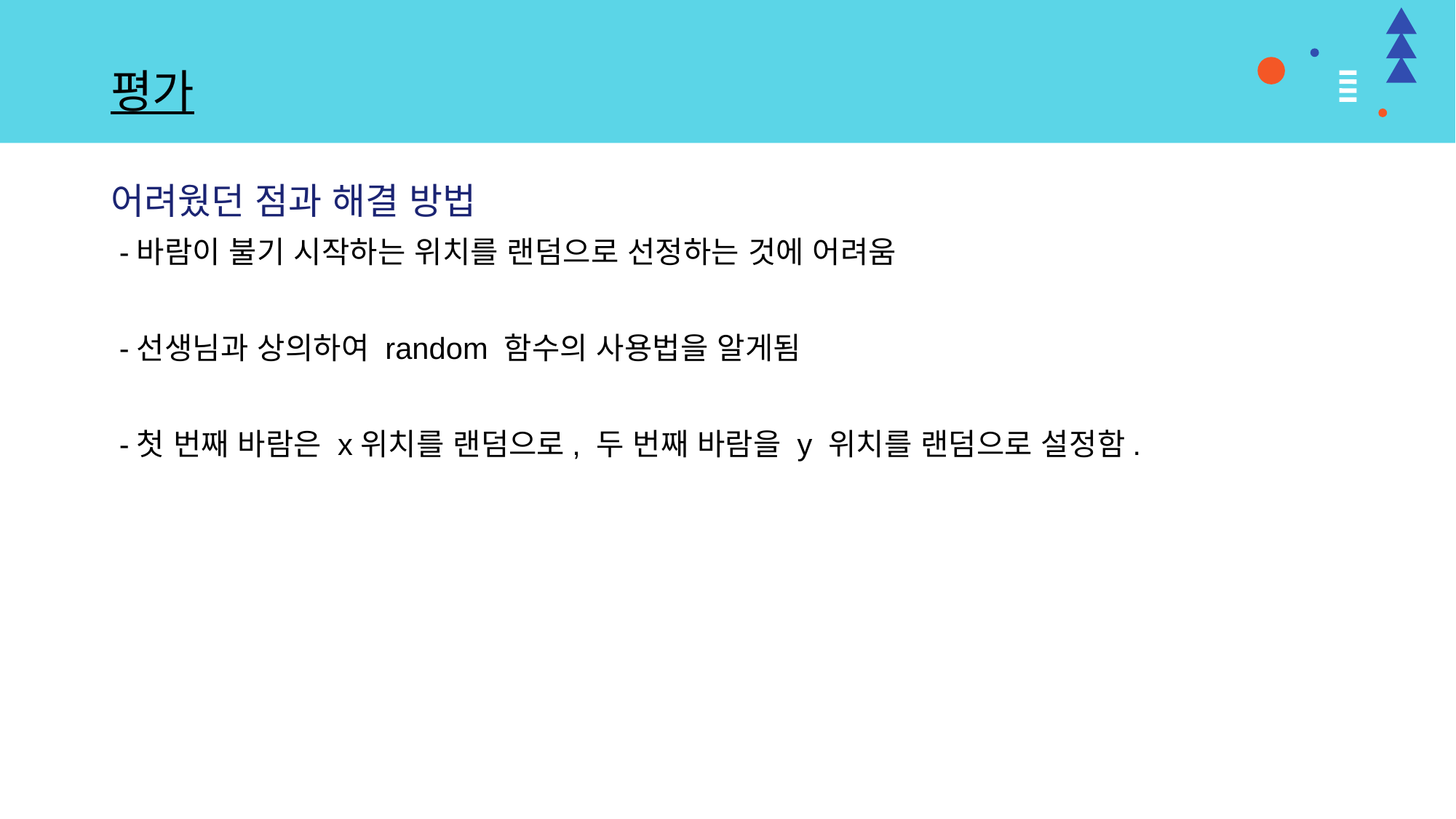

# 평가
어려웠던 점과 해결 방법
 -바람이 불기 시작하는 위치를 랜덤으로 선정하는 것에 어려움

 -선생님과 상의하여 random 함수의 사용법을 알게됨

 -첫 번째 바람은 x위치를 랜덤으로, 두 번째 바람을 y 위치를 랜덤으로 설정함.